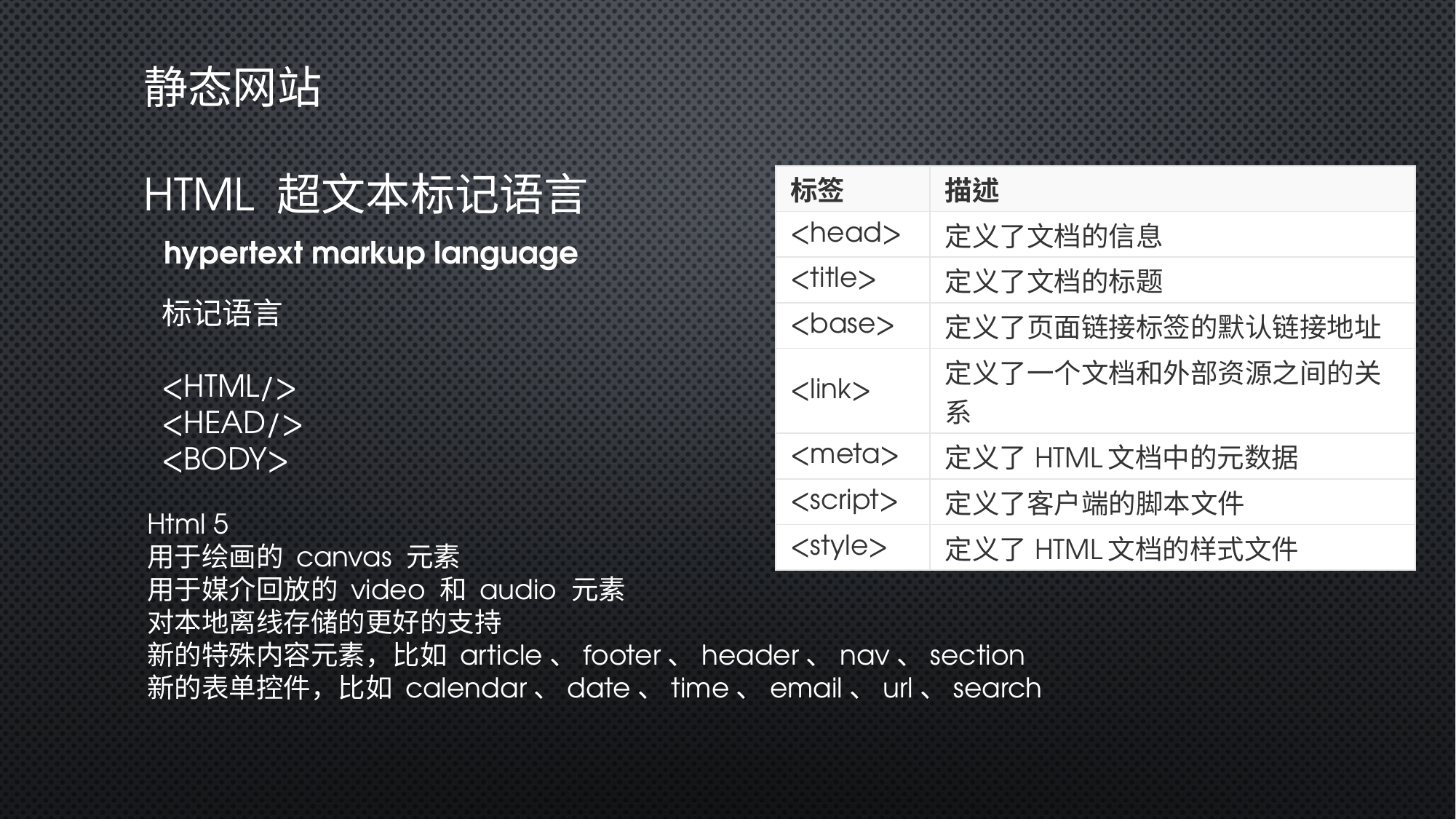

# 静态网站 HTML 超文本标记语言 hypertext markup language
| 标签 | 描述 |
| --- | --- |
| <head> | 定义了文档的信息 |
| <title> | 定义了文档的标题 |
| <base> | 定义了页面链接标签的默认链接地址 |
| <link> | 定义了一个文档和外部资源之间的关系 |
| <meta> | 定义了HTML文档中的元数据 |
| <script> | 定义了客户端的脚本文件 |
| <style> | 定义了HTML文档的样式文件 |
标记语言

<HTML/>
<head/>
<BODY>
Html 5
用于绘画的 canvas 元素
用于媒介回放的 video 和 audio 元素
对本地离线存储的更好的支持
新的特殊内容元素，比如 article、footer、header、nav、section
新的表单控件，比如 calendar、date、time、email、url、search